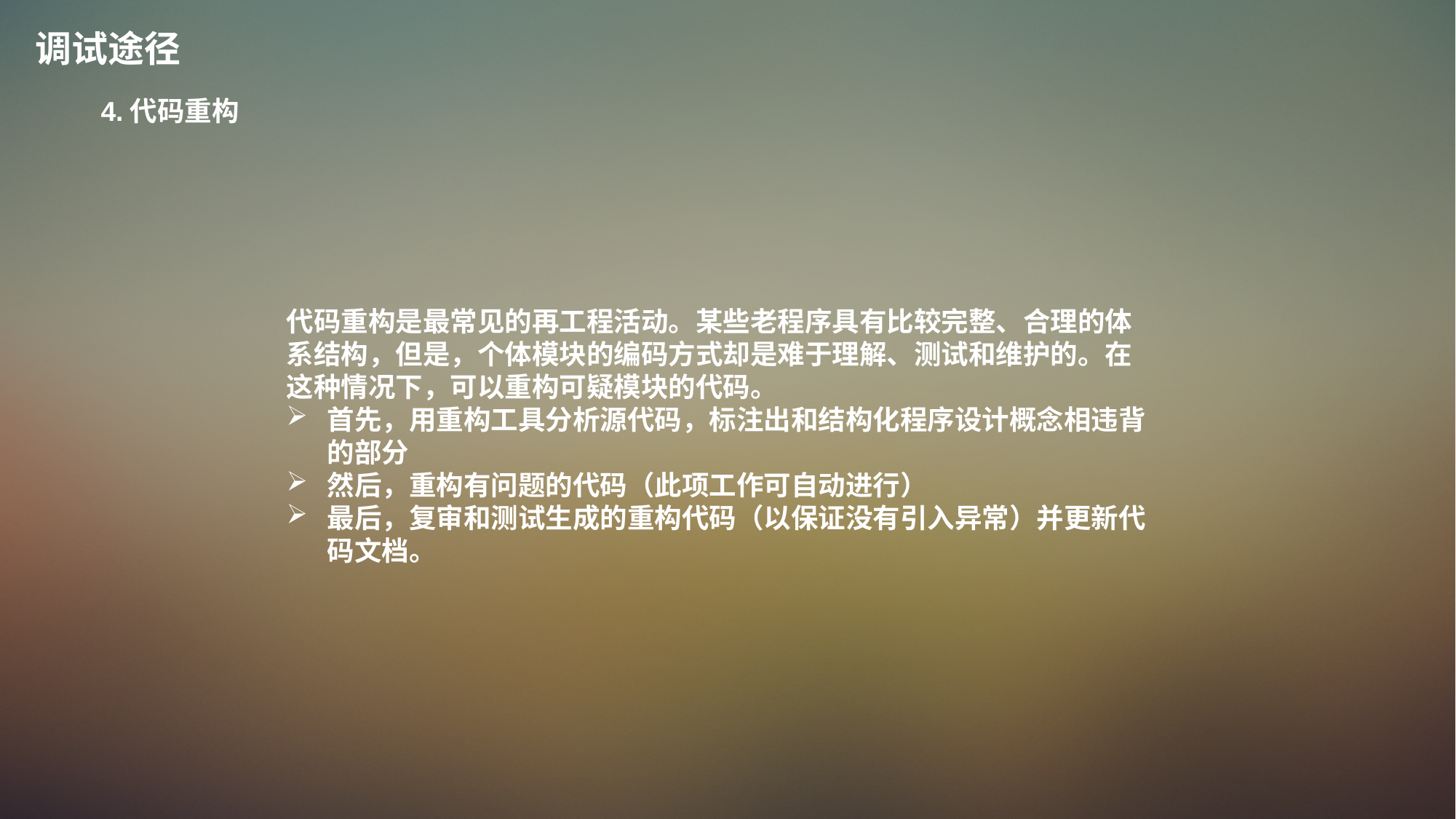

调试途径
4.代码重构

代码重构是最常见的再工程活动。某些老程序具有比较完整、合理的体系结构，但是，个体模块的编码方式却是难于理解、测试和维护的。在这种情况下，可以重构可疑模块的代码。
首先，用重构工具分析源代码，标注出和结构化程序设计概念相违背的部分
然后，重构有问题的代码（此项工作可自动进行）
最后，复审和测试生成的重构代码（以保证没有引入异常）并更新代码文档。